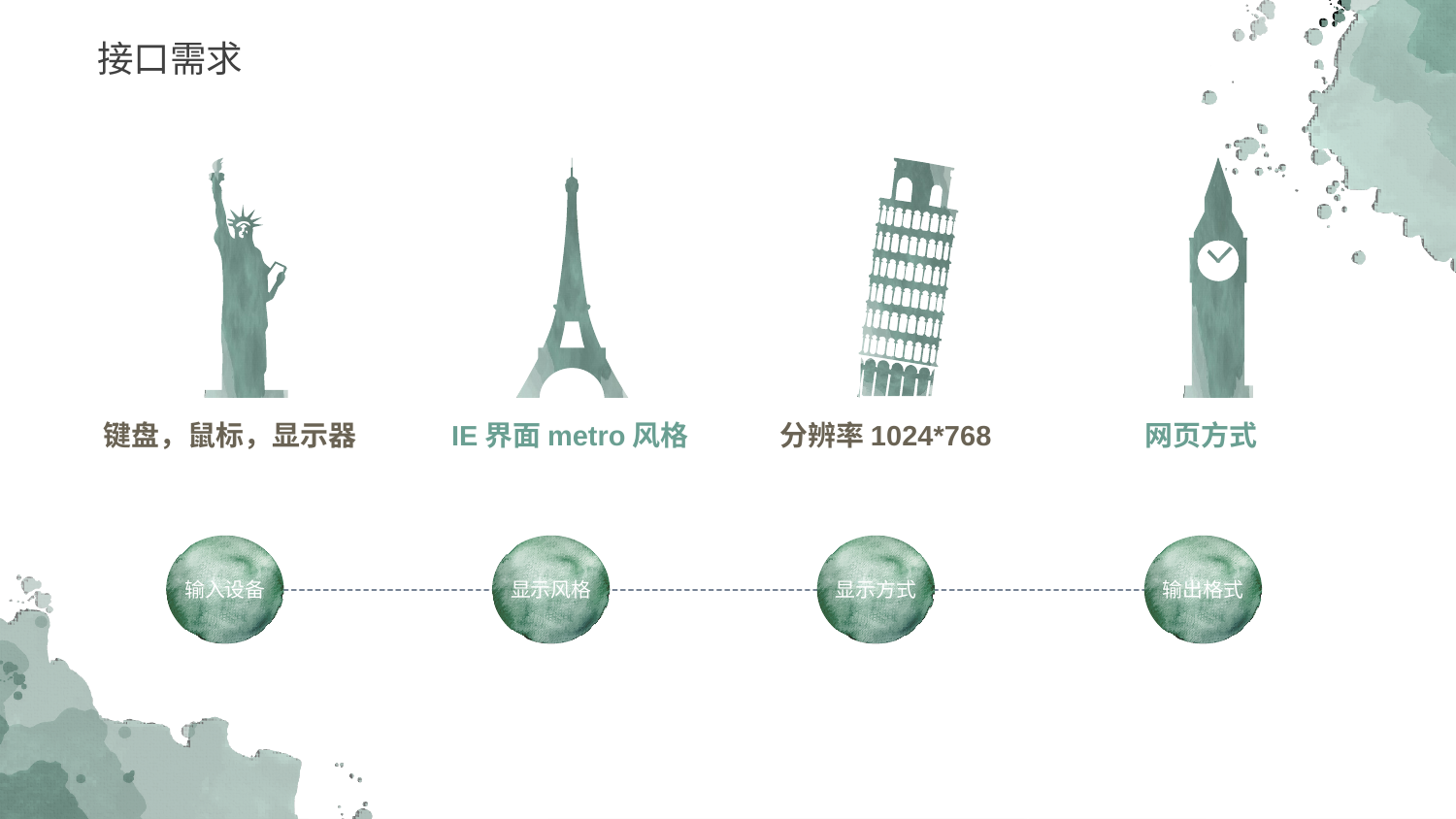

接口需求

键盘，鼠标，显示器

IE界面metro风格

分辨率1024*768

网页方式

显示方式
输入设备
显示风格
输出格式